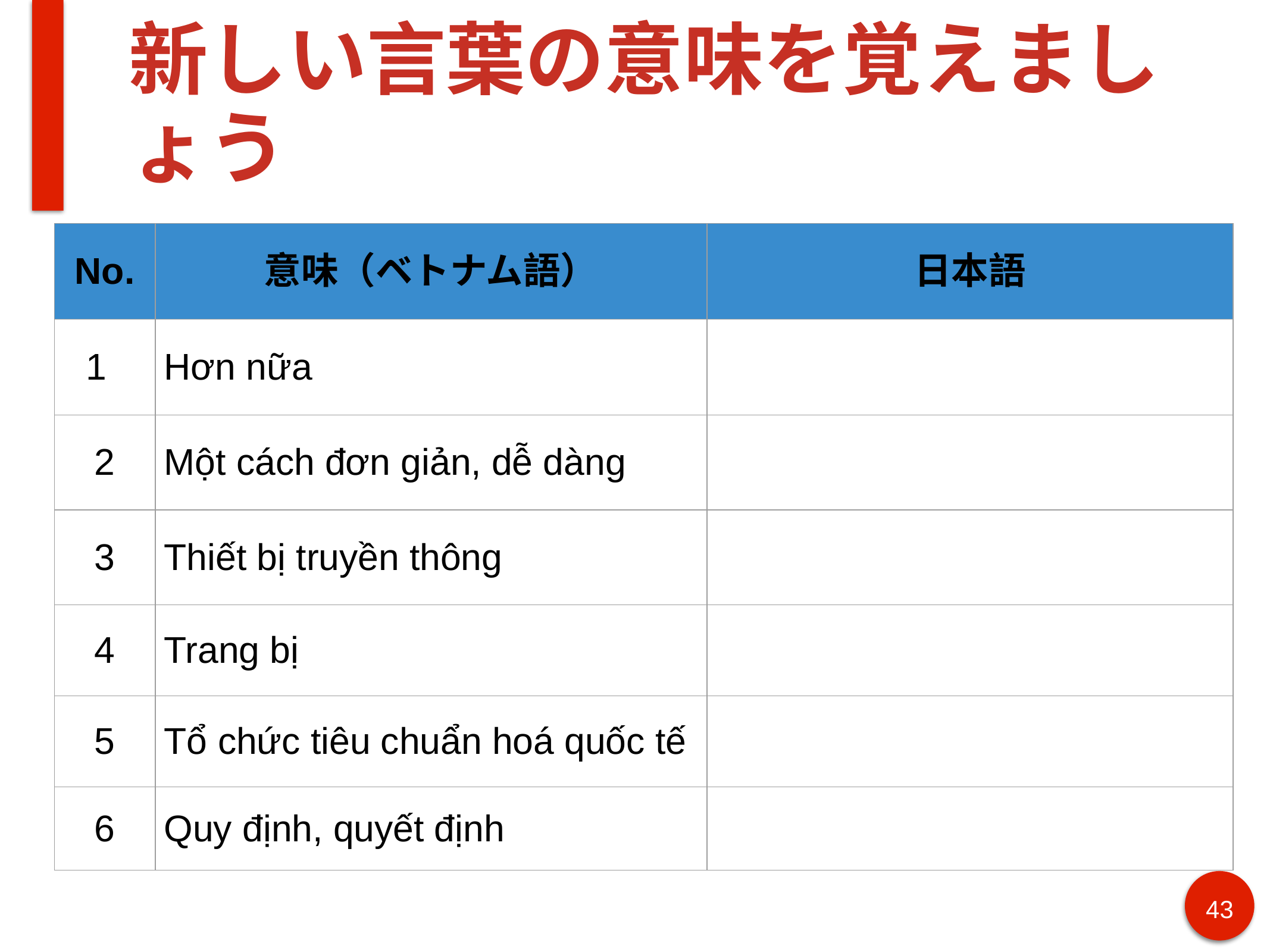

# 新しい言葉の意味を覚えましょう
| No. | 意味（ベトナム語） | 日本語 |
| --- | --- | --- |
| 1 | Hơn nữa |  |
| 2 | Một cách đơn giản, dễ dàng |  |
| 3 | Thiết bị truyền thông |  |
| 4 | Trang bị |  |
| 5 | Tổ chức tiêu chuẩn hoá quốc tế |  |
| 6 | Quy định, quyết định |  |
43